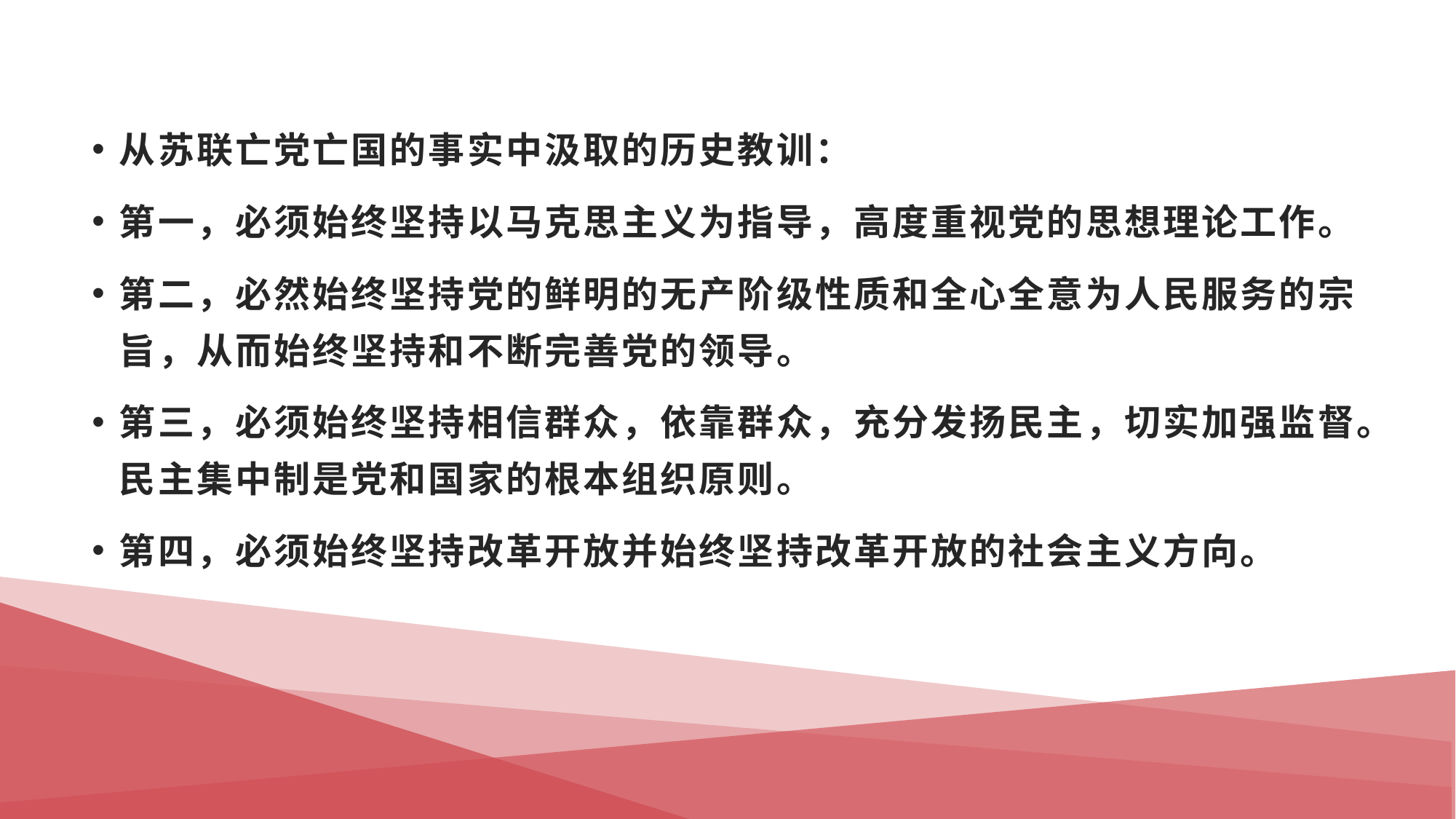

从苏联亡党亡国的事实中汲取的历史教训：
第一，必须始终坚持以马克思主义为指导，高度重视党的思想理论工作。
第二，必然始终坚持党的鲜明的无产阶级性质和全心全意为人民服务的宗旨，从而始终坚持和不断完善党的领导。
第三，必须始终坚持相信群众，依靠群众，充分发扬民主，切实加强监督。民主集中制是党和国家的根本组织原则。
第四，必须始终坚持改革开放并始终坚持改革开放的社会主义方向。